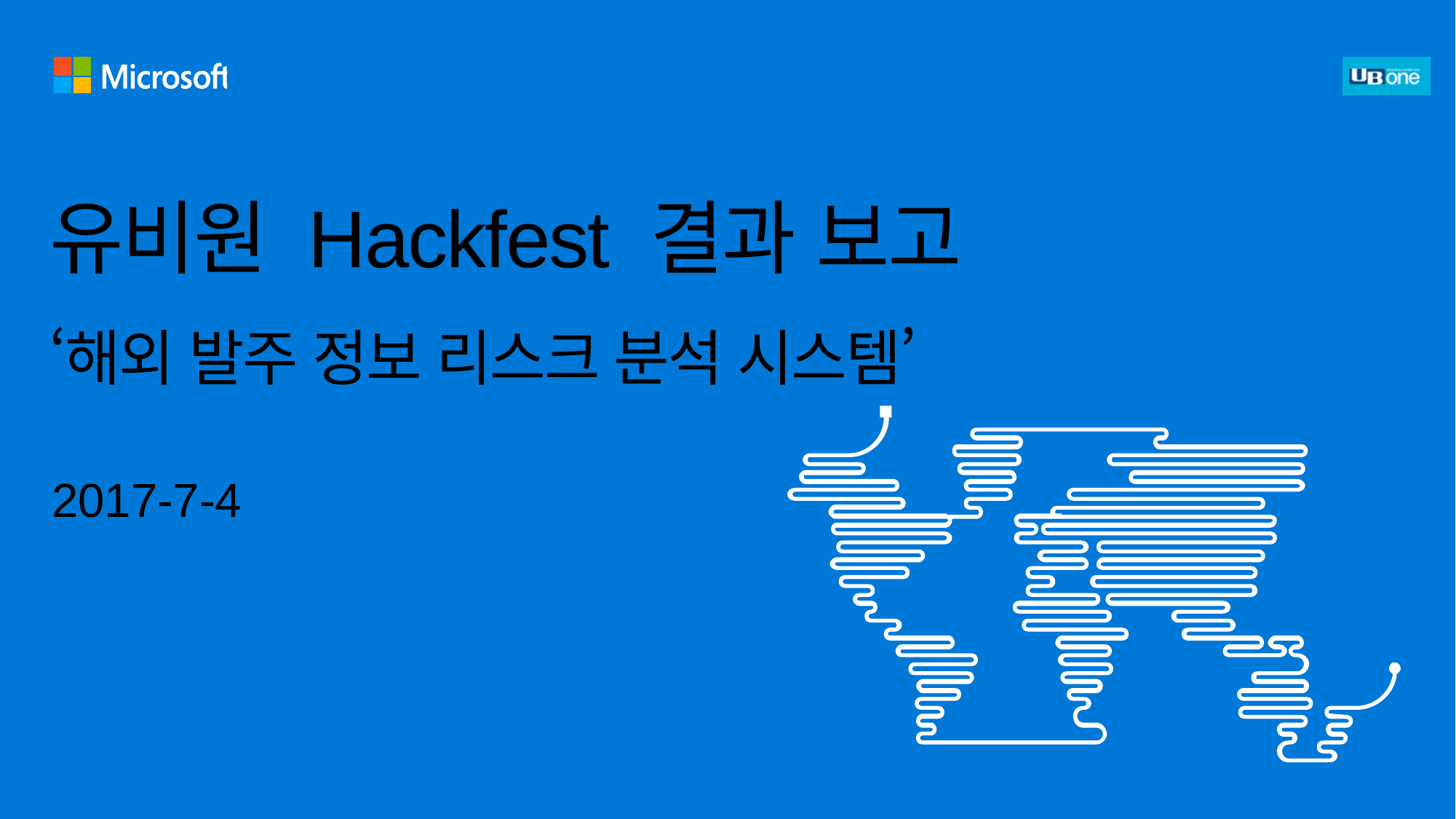

# 유비원 Hackfest 결과 보고 ‘해외 발주 정보 리스크 분석 시스템’
2017-7-4